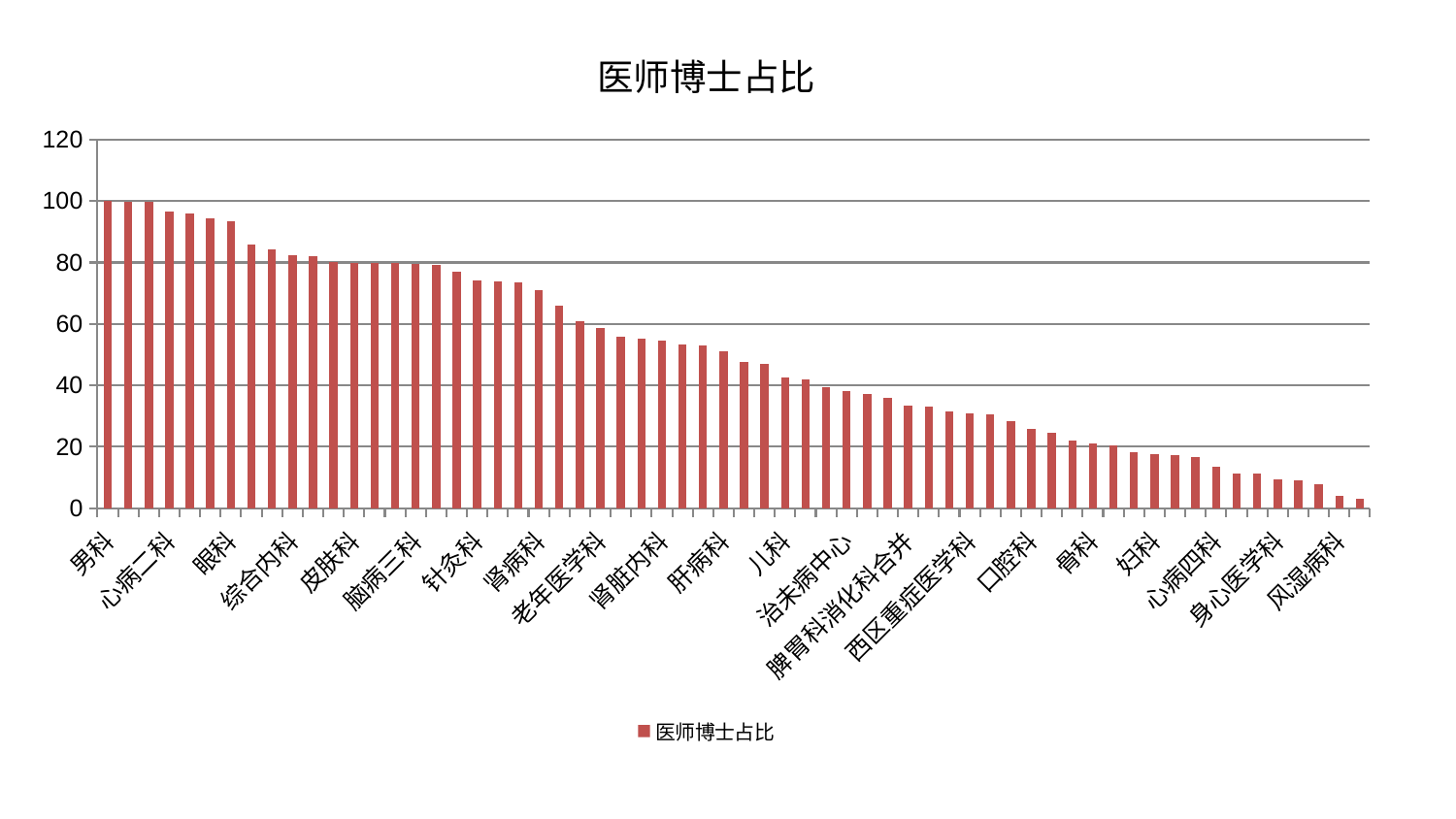

### Chart: 医师博士占比

| Category | 医师博士占比 |
|---|---|
| 男科 | 100.0 |
| 创伤骨科 | 99.90110239373011 |
| 东区肾病科 | 99.85942824198203 |
| 心病二科 | 96.63325694020921 |
| 运动损伤骨科 | 96.00538637850072 |
| 小儿推拿科 | 94.35718569404652 |
| 眼科 | 93.49565094079766 |
| 推拿科 | 86.00160375720597 |
| 小儿骨科 | 84.28038526843876 |
| 综合内科 | 82.28863740731467 |
| 脑病二科 | 81.95463271732895 |
| 微创骨科 | 80.1897485902653 |
| 皮肤科 | 79.96940758234717 |
| 呼吸内科 | 79.90893554997545 |
| 东区重症医学科 | 79.78499682784197 |
| 脑病三科 | 79.50912547702536 |
| 妇二科 | 79.36657491857524 |
| 脑病一科 | 77.11243863808286 |
| 针灸科 | 74.28892868661536 |
| 脊柱骨科 | 73.75329706628257 |
| 周围血管科 | 73.61584902289982 |
| 肾病科 | 70.85531725938299 |
| 乳腺甲状腺外科 | 65.94769792825669 |
| 神经内科 | 60.99500932433294 |
| 老年医学科 | 58.72031772788892 |
| 医院 | 55.85385182284942 |
| 中医外治中心 | 55.1840818941452 |
| 肾脏内科 | 54.70737329320012 |
| 康复科 | 53.241150631109036 |
| 肛肠科 | 52.90741229367675 |
| 肝病科 | 51.20020224536918 |
| 耳鼻喉科 | 47.52338736448103 |
| 泌尿外科 | 46.873583265801074 |
| 儿科 | 42.62401835535949 |
| 消化内科 | 41.82380738695731 |
| 神经外科 | 39.358275275763305 |
| 治未病中心 | 38.193805194996706 |
| 血液科 | 37.22087670413265 |
| 普通外科 | 35.92498040532937 |
| 脾胃科消化科合并 | 33.430755109811685 |
| 重症医学科 | 33.02292442995765 |
| 关节骨科 | 31.53812094811321 |
| 西区重症医学科 | 30.760289275596577 |
| 肝胆外科 | 30.708308580289312 |
| 肿瘤内科 | 28.36663831132309 |
| 口腔科 | 25.955554813168003 |
| 胸外科 | 24.677573631573548 |
| 心血管内科 | 22.000488016884187 |
| 骨科 | 20.986086570797212 |
| 美容皮肤科 | 20.46922415720233 |
| 心病一科 | 18.10332693669097 |
| 妇科 | 17.475104410400004 |
| 内分泌科 | 17.202962320889636 |
| 显微骨科 | 16.758370990189306 |
| 心病四科 | 13.50265422688699 |
| 脾胃病科 | 11.241521276207909 |
| 妇科妇二科合并 | 11.239688293351303 |
| 身心医学科 | 9.48204808643132 |
| 心病三科 | 9.092518076917981 |
| 产科 | 7.978989433663443 |
| 风湿病科 | 4.039445337296155 |
| 中医经典科 | 3.127191346151547 |
162